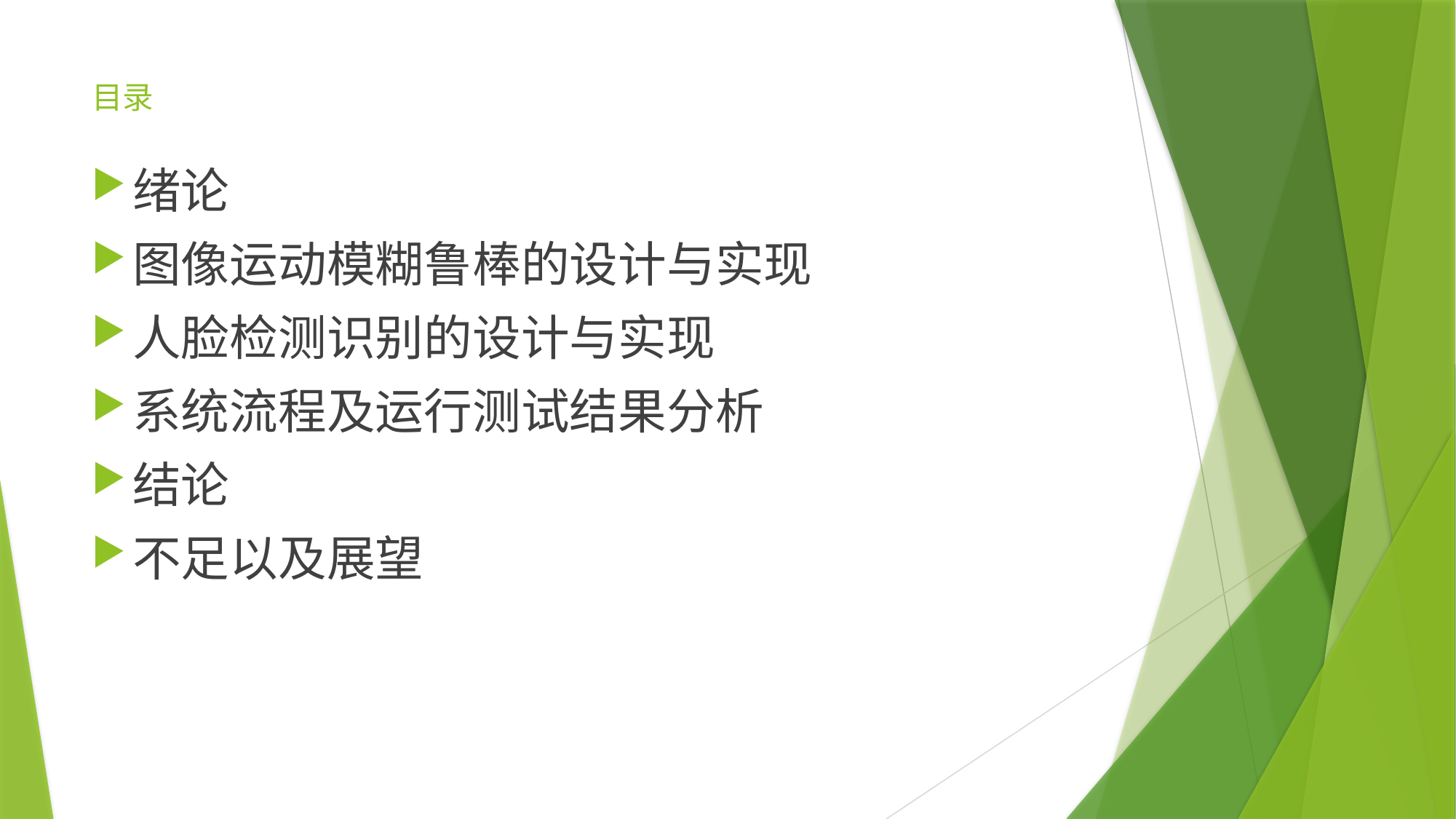

# 目录
绪论
图像运动模糊鲁棒的设计与实现
人脸检测识别的设计与实现
系统流程及运行测试结果分析
结论
不足以及展望